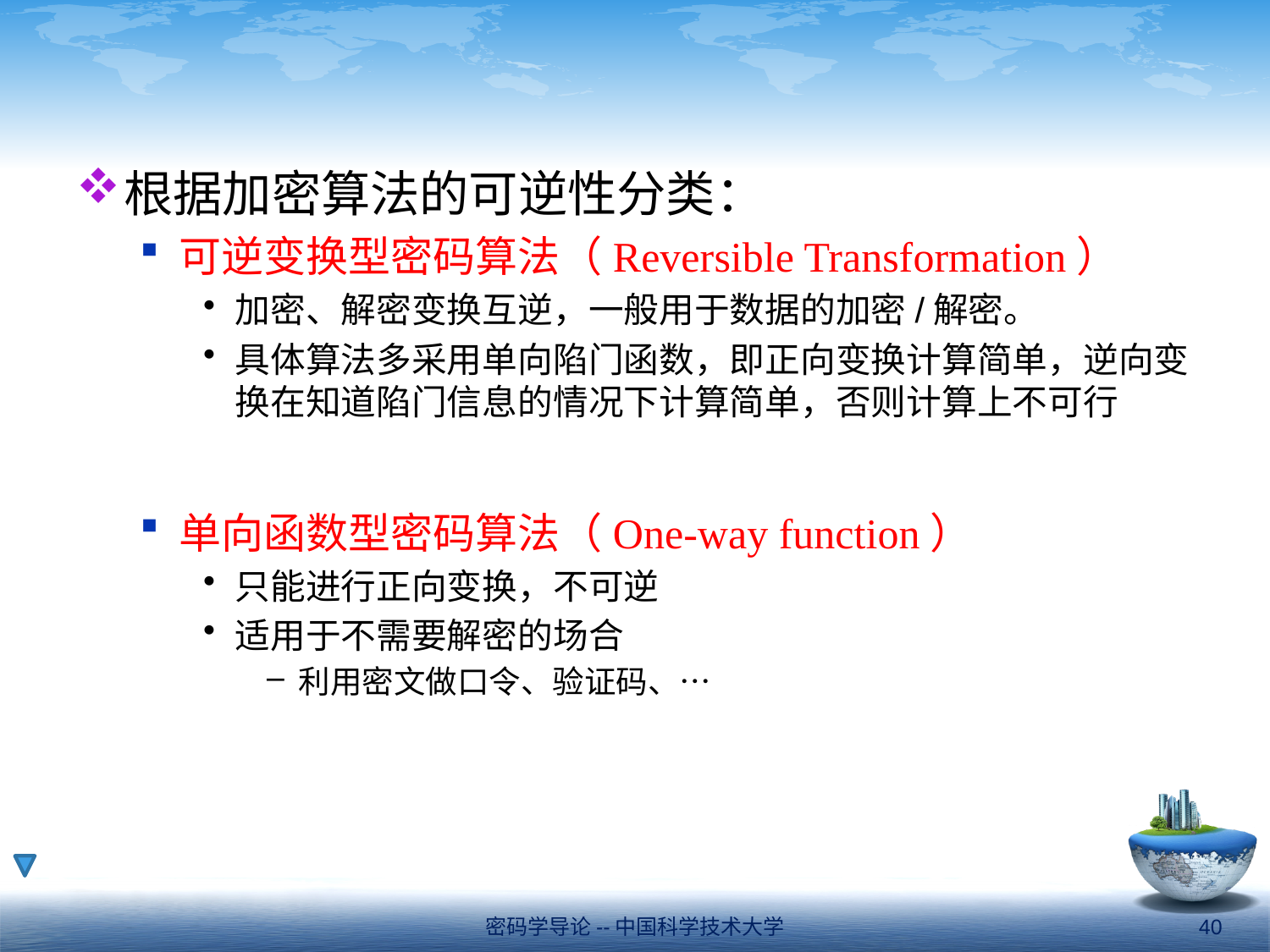

#
根据加密算法的可逆性分类：
可逆变换型密码算法（Reversible Transformation）
加密、解密变换互逆，一般用于数据的加密/解密。
具体算法多采用单向陷门函数，即正向变换计算简单，逆向变换在知道陷门信息的情况下计算简单，否则计算上不可行

单向函数型密码算法（One-way function）
只能进行正向变换，不可逆
适用于不需要解密的场合
利用密文做口令、验证码、…

密码学导论--中国科学技术大学
40